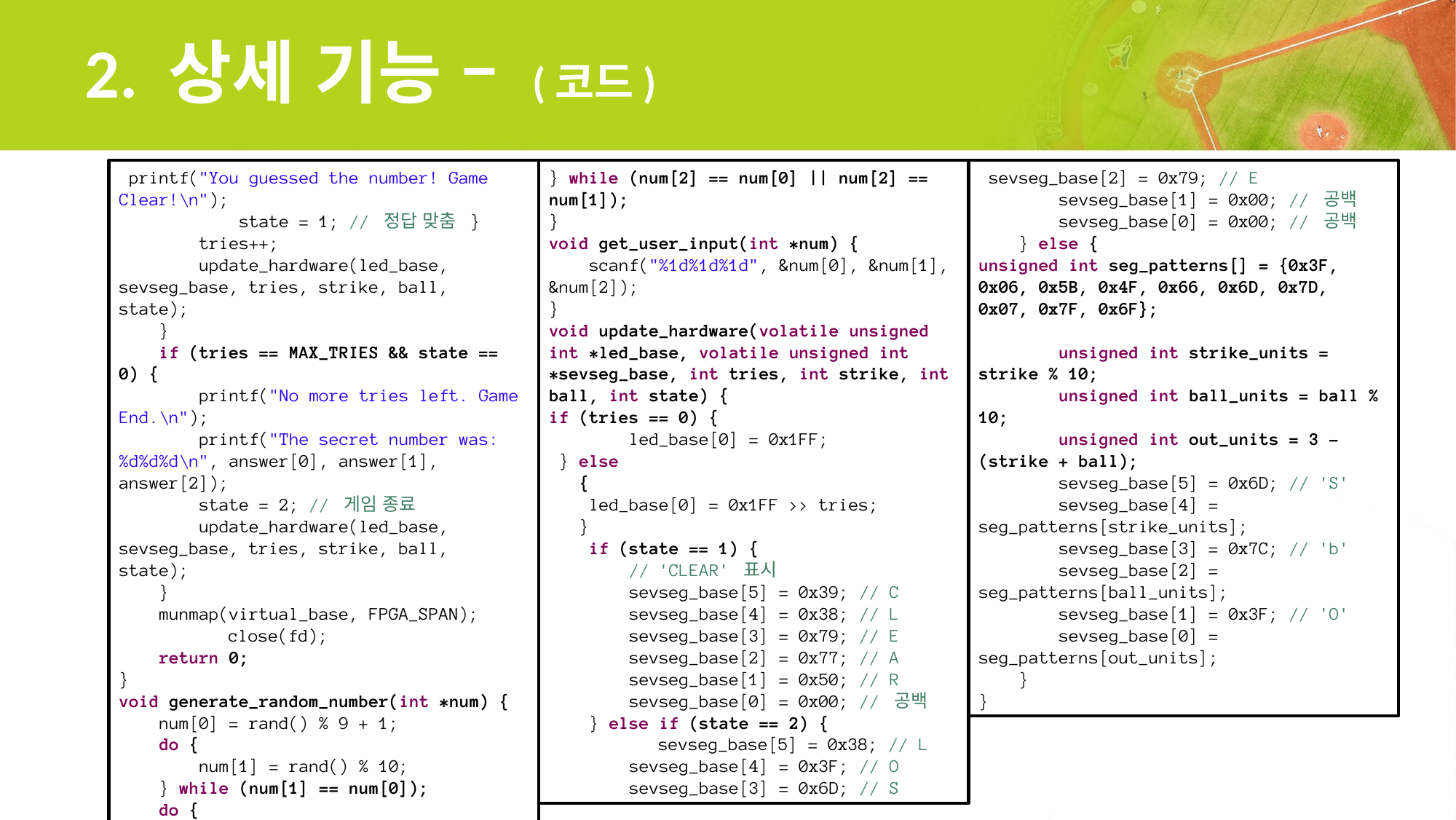

# 2. 상세 기능 – (코드)
 sevseg_base[2] = 0x79; // E
        sevseg_base[1] = 0x00; // 공백
        sevseg_base[0] = 0x00; // 공백
    } else {
unsigned int seg_patterns[] = {0x3F, 0x06, 0x5B, 0x4F, 0x66, 0x6D, 0x7D, 0x07, 0x7F, 0x6F};

        unsigned int strike_units = strike % 10;
        unsigned int ball_units = ball % 10;
        unsigned int out_units = 3 - (strike + ball);
        sevseg_base[5] = 0x6D; // 'S'
        sevseg_base[4] = seg_patterns[strike_units];
        sevseg_base[3] = 0x7C; // 'b'
        sevseg_base[2] = seg_patterns[ball_units];
        sevseg_base[1] = 0x3F; // 'O'
        sevseg_base[0] = seg_patterns[out_units];
    }
}
} while (num[2] == num[0] || num[2] == num[1]);
}
void get_user_input(int *num) {
    scanf("%1d%1d%1d", &num[0], &num[1], &num[2]);
}
void update_hardware(volatile unsigned int *led_base, volatile unsigned int *sevseg_base, int tries, int strike, int ball, int state) {
if (tries == 0) {
        led_base[0] = 0x1FF;
 } else
   {
    led_base[0] = 0x1FF >> tries;
   }
    if (state == 1) {
        // 'CLEAR' 표시
        sevseg_base[5] = 0x39; // C
        sevseg_base[4] = 0x38; // L
        sevseg_base[3] = 0x79; // E
        sevseg_base[2] = 0x77; // A
        sevseg_base[1] = 0x50; // R
        sevseg_base[0] = 0x00; // 공백
    } else if (state == 2) {
	sevseg_base[5] = 0x38; // L
        sevseg_base[4] = 0x3F; // O
        sevseg_base[3] = 0x6D; // S
 printf("You guessed the number! Game Clear!\n");
            state = 1; // 정답 맞춤  }
        tries++;
        update_hardware(led_base, sevseg_base, tries, strike, ball, state);
    }
    if (tries == MAX_TRIES && state == 0) {
        printf("No more tries left. Game End.\n");
        printf("The secret number was: %d%d%d\n", answer[0], answer[1], answer[2]);
        state = 2; // 게임 종료
        update_hardware(led_base, sevseg_base, tries, strike, ball, state);
    }
    munmap(virtual_base, FPGA_SPAN); 	close(fd);
    return 0;
}
void generate_random_number(int *num) {
    num[0] = rand() % 9 + 1;
    do {
        num[1] = rand() % 10;
    } while (num[1] == num[0]);
    do {
        num[2] = rand() % 10;